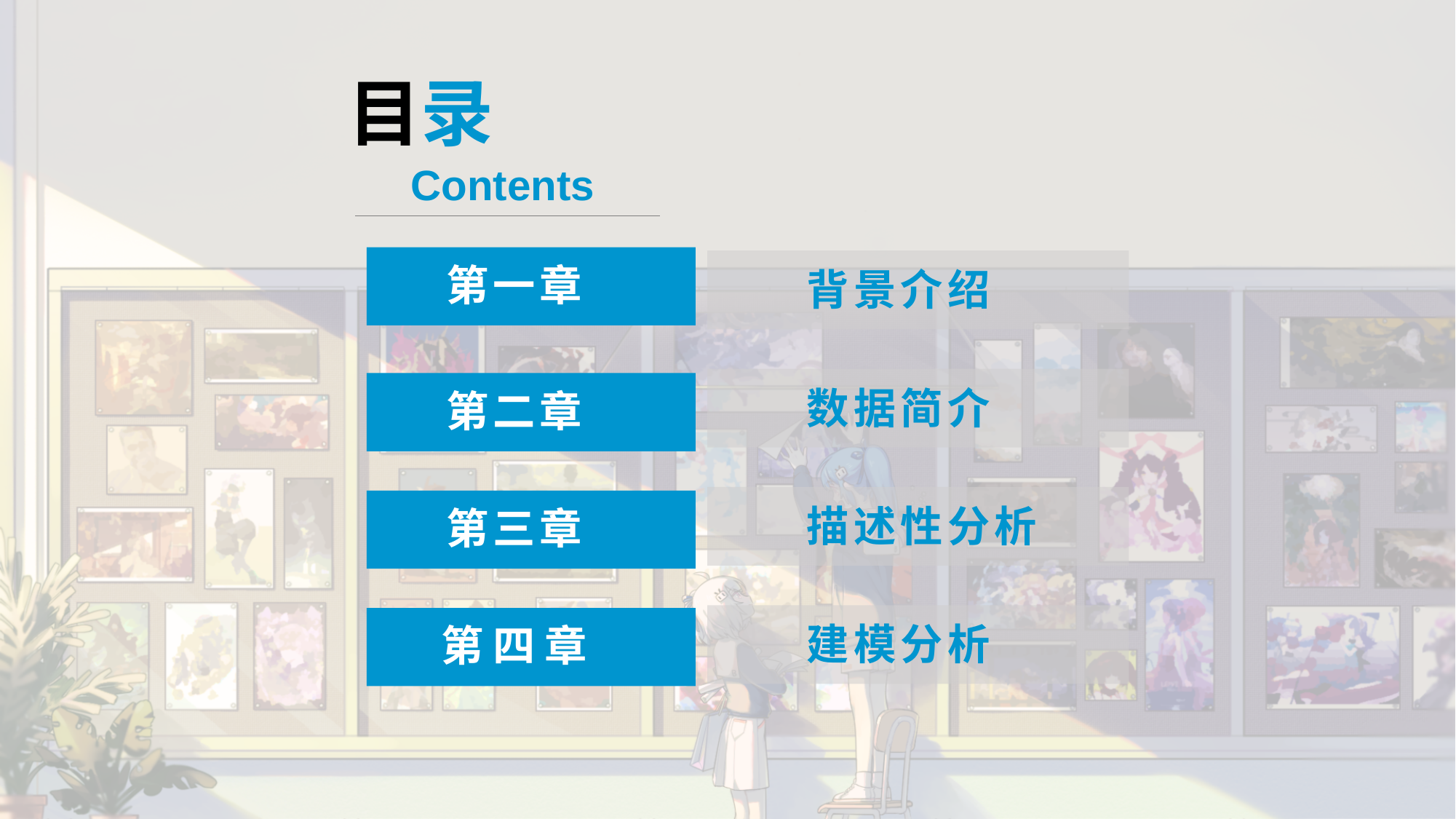

目录
Contents

第一章

背景介绍

数据简介

第二章

描述性分析

第三章

建模分析

第四章